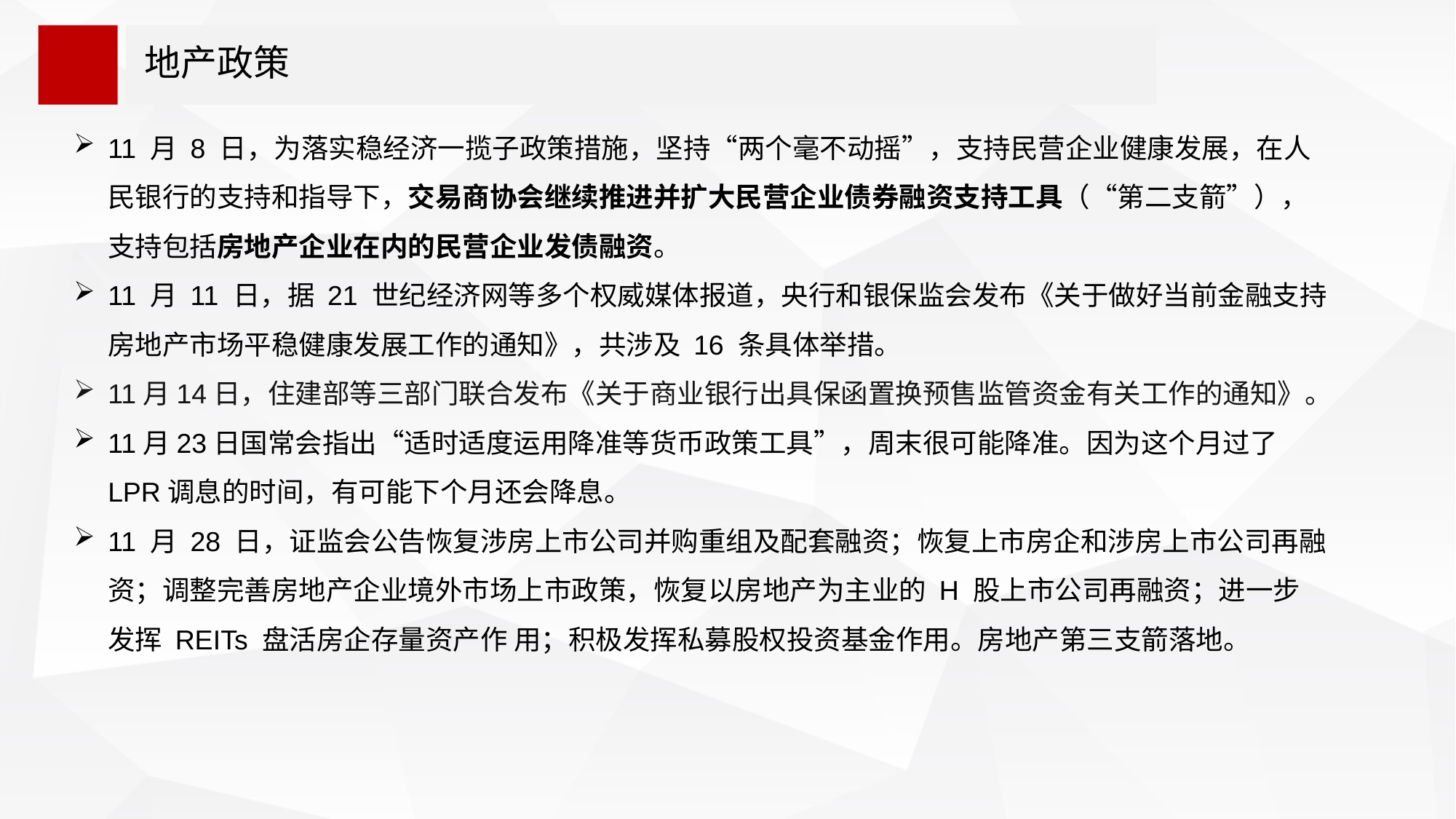

# 地产政策
11 月 8 日，为落实稳经济一揽子政策措施，坚持“两个毫不动摇”，支持民营企业健康发展，在人民银行的支持和指导下，交易商协会继续推进并扩大民营企业债券融资支持工具（“第二支箭”），支持包括房地产企业在内的民营企业发债融资。
11 月 11 日，据 21 世纪经济网等多个权威媒体报道，央行和银保监会发布《关于做好当前金融支持房地产市场平稳健康发展工作的通知》，共涉及 16 条具体举措。
11月14日，住建部等三部门联合发布《关于商业银行出具保函置换预售监管资金有关工作的通知》。
11月23日国常会指出“适时适度运用降准等货币政策工具”，周末很可能降准。因为这个月过了LPR调息的时间，有可能下个月还会降息。
11 月 28 日，证监会公告恢复涉房上市公司并购重组及配套融资；恢复上市房企和涉房上市公司再融资；调整完善房地产企业境外市场上市政策，恢复以房地产为主业的 H 股上市公司再融资；进一步发挥 REITs 盘活房企存量资产作 用；积极发挥私募股权投资基金作用。房地产第三支箭落地。